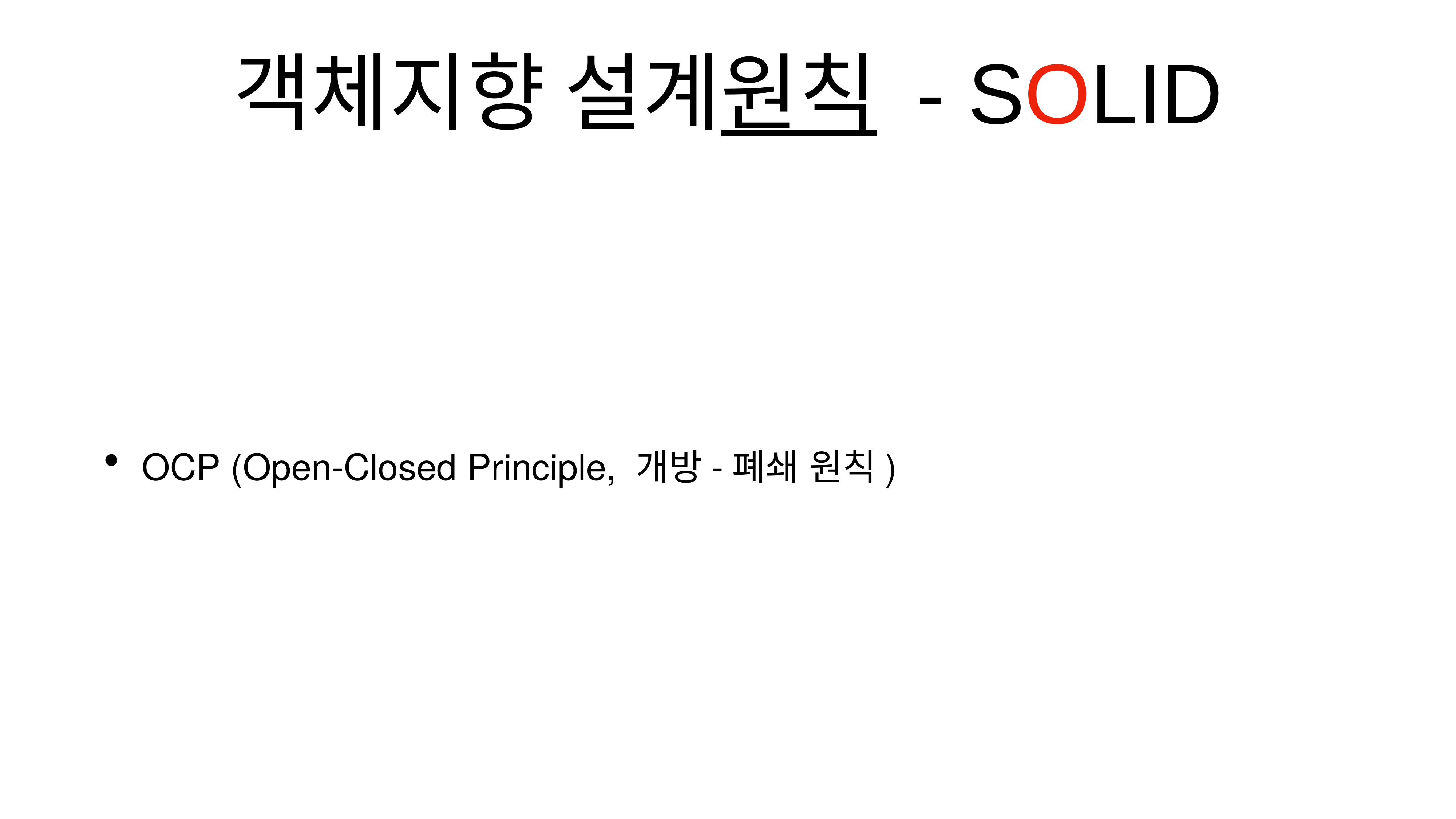

# 객체지향 설계원칙 - SOLID
OCP (Open-Closed Principle, 개방-폐쇄 원칙)